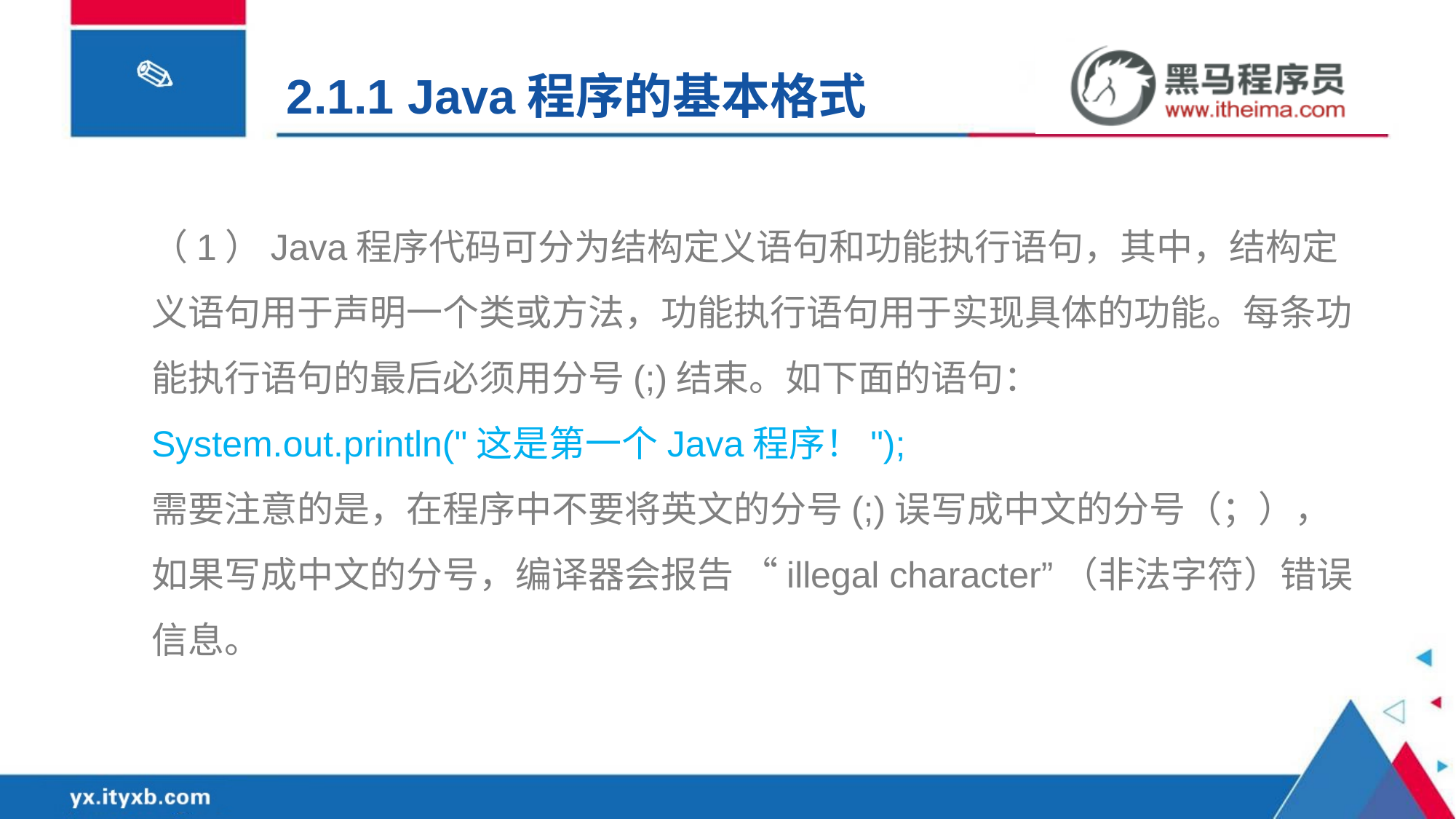

2.1.1 Java程序的基本格式
（1）Java程序代码可分为结构定义语句和功能执行语句，其中，结构定义语句用于声明一个类或方法，功能执行语句用于实现具体的功能。每条功能执行语句的最后必须用分号(;)结束。如下面的语句：
System.out.println("这是第一个Java程序！");
需要注意的是，在程序中不要将英文的分号(;)误写成中文的分号（；），如果写成中文的分号，编译器会报告 “illegal character”（非法字符）错误信息。